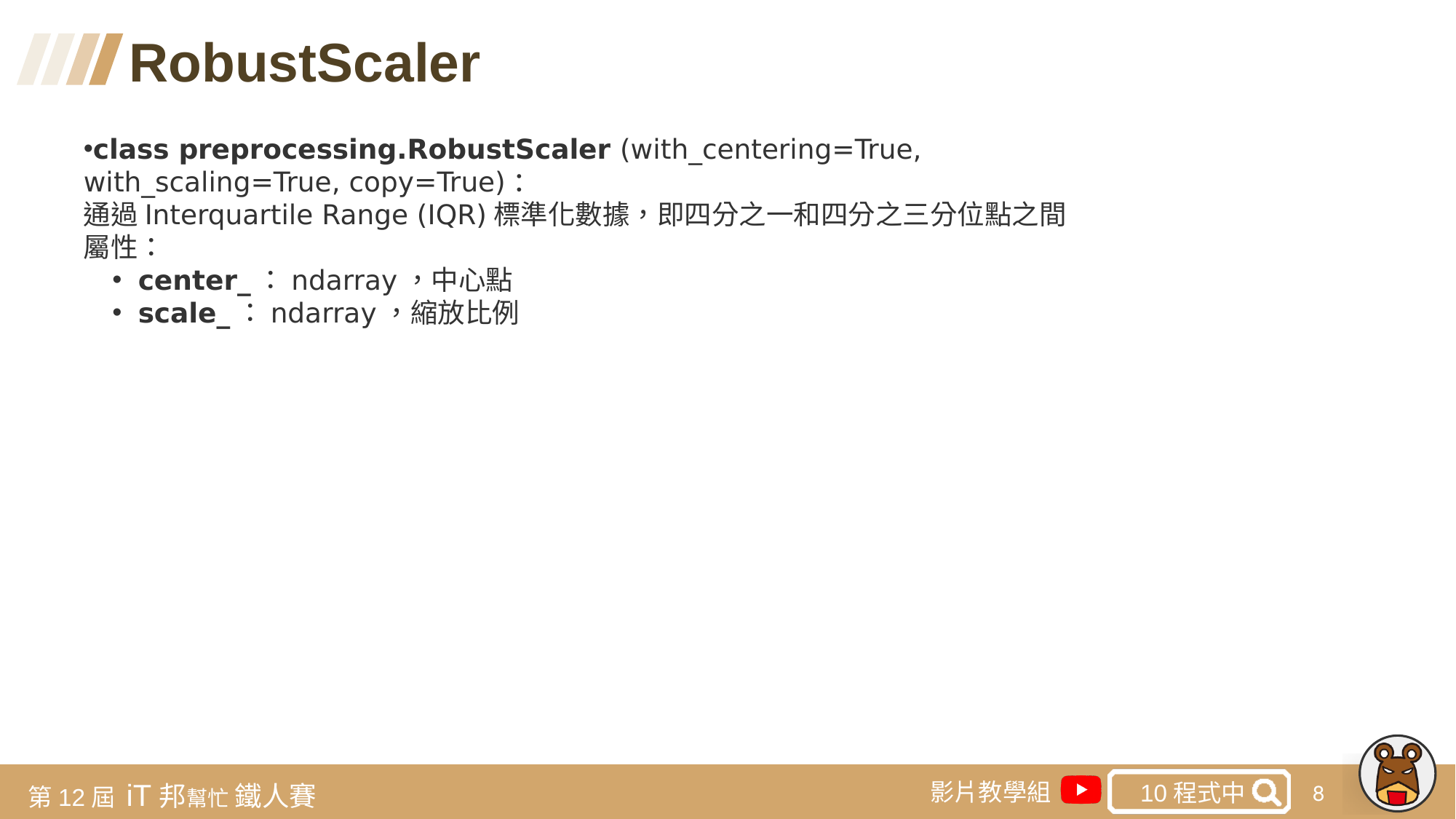

RobustScaler
class preprocessing.RobustScaler (with_centering=True, with_scaling=True, copy=True)：
通過Interquartile Range (IQR)標準化數據，即四分之一和四分之三分位點之間
屬性：
center_：ndarray，中心點
scale_：ndarray，縮放比例